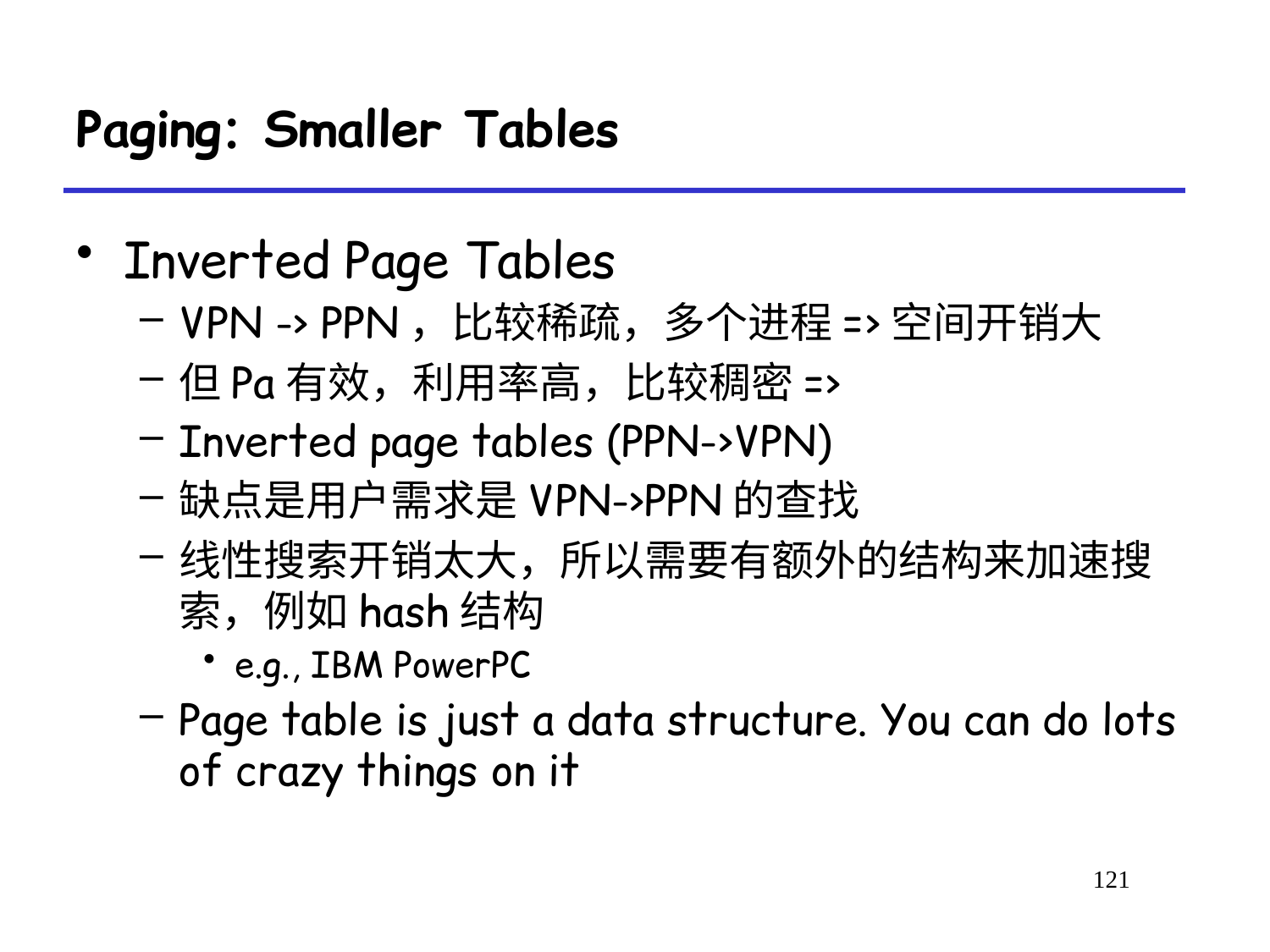

# Paging: Smaller Tables
Inverted Page Tables
VPN -> PPN，比较稀疏，多个进程=>空间开销大
但Pa有效，利用率高，比较稠密=>
Inverted page tables (PPN->VPN)
缺点是用户需求是VPN->PPN的查找
线性搜索开销太大，所以需要有额外的结构来加速搜索，例如hash结构
e.g., IBM PowerPC
Page table is just a data structure. You can do lots of crazy things on it

121